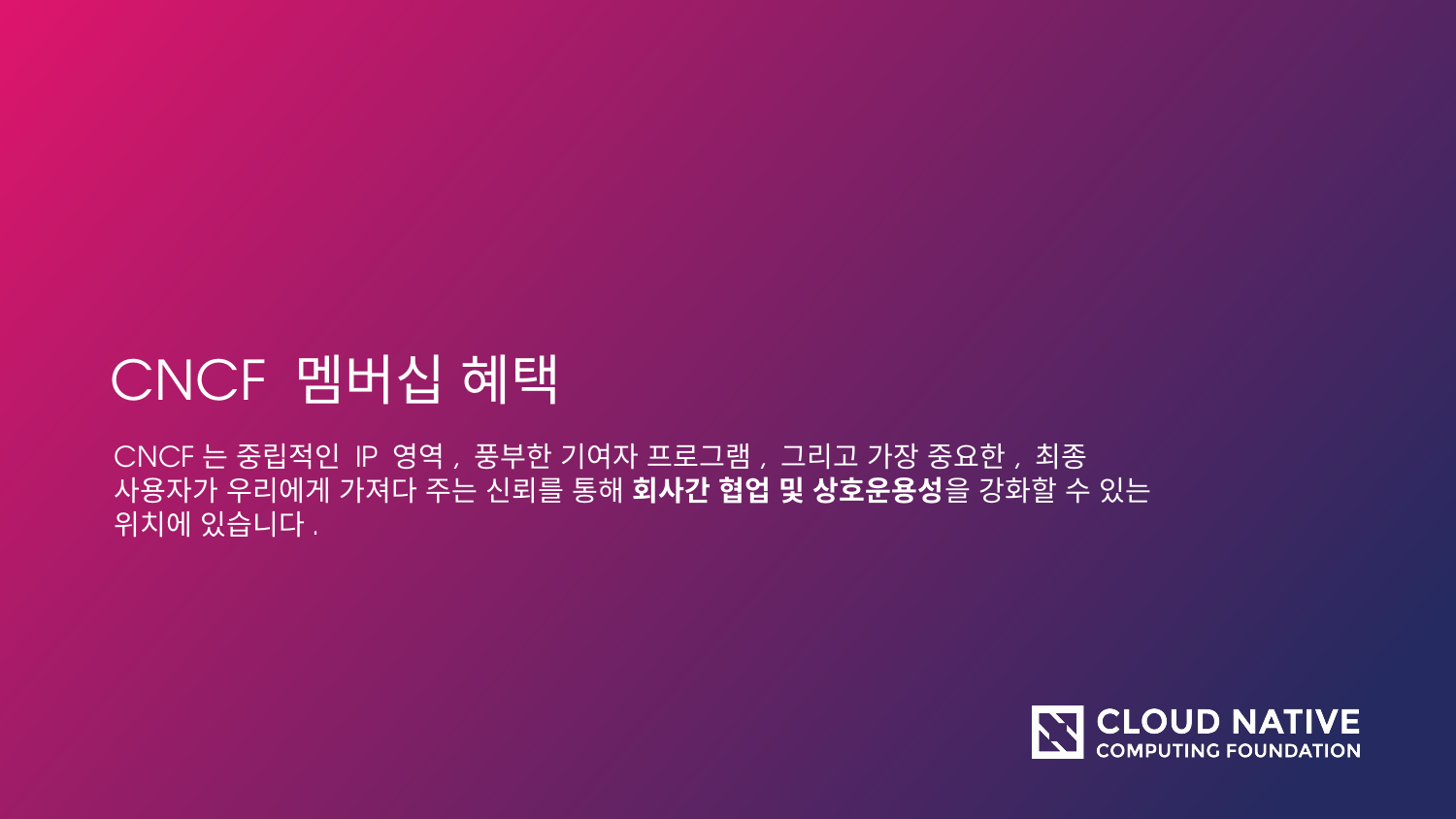

# CNCF 멤버십 혜택
CNCF는 중립적인 IP 영역, 풍부한 기여자 프로그램, 그리고 가장 중요한, 최종 사용자가 우리에게 가져다 주는 신뢰를 통해 회사간 협업 및 상호운용성을 강화할 수 있는 위치에 있습니다.